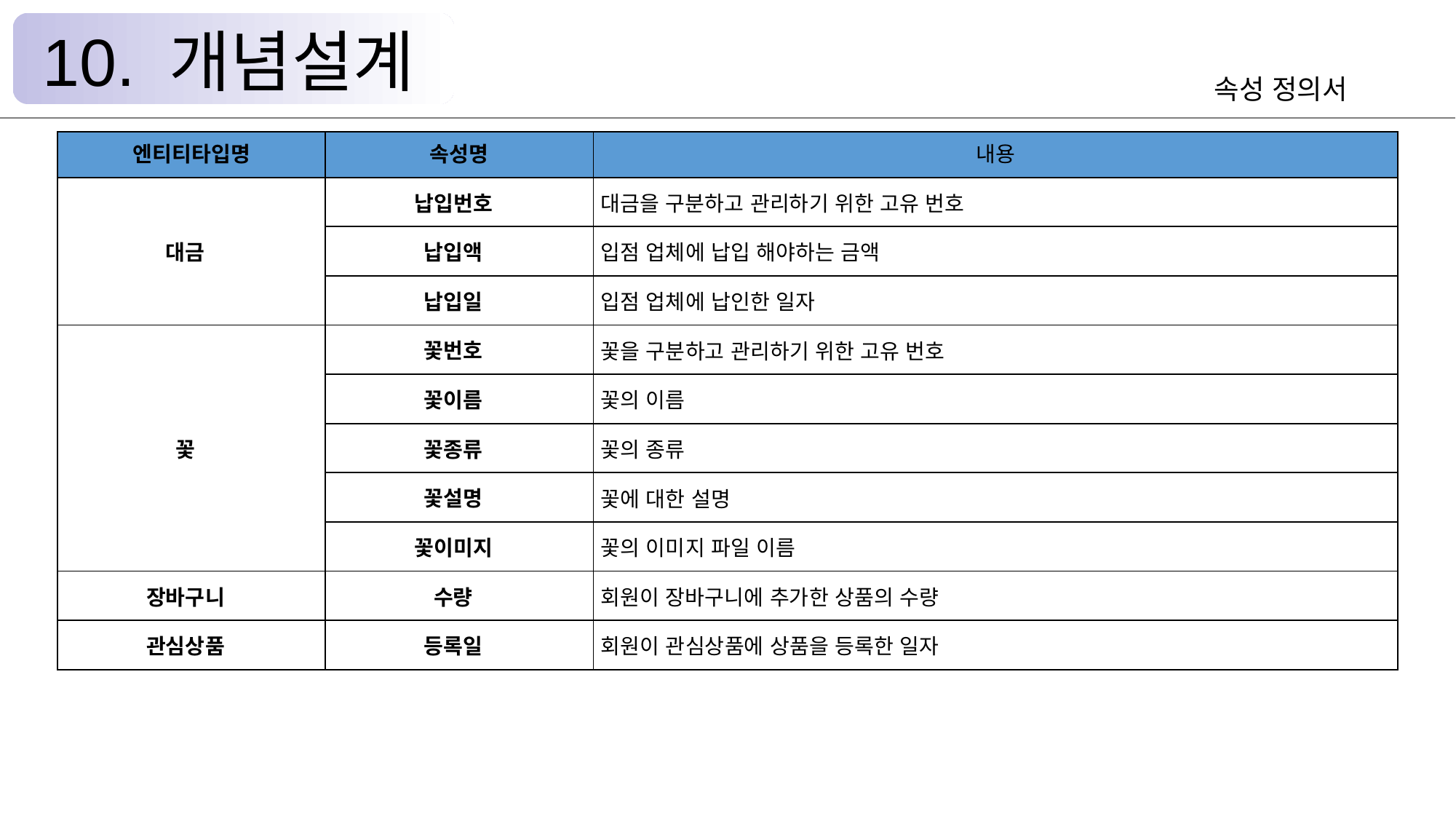

10. 개념설계

속성 정의서
| 엔티티타입명 | 속성명 | 내용 |
| --- | --- | --- |
| 대금 | 납입번호 | 대금을 구분하고 관리하기 위한 고유 번호 |
|  | 납입액 | 입점 업체에 납입 해야하는 금액 |
|  | 납입일 | 입점 업체에 납인한 일자 |
| 꽃 | 꽃번호 | 꽃을 구분하고 관리하기 위한 고유 번호 |
|  | 꽃이름 | 꽃의 이름 |
|  | 꽃종류 | 꽃의 종류 |
|  | 꽃설명 | 꽃에 대한 설명 |
|  | 꽃이미지 | 꽃의 이미지 파일 이름 |
| 장바구니 | 수량 | 회원이 장바구니에 추가한 상품의 수량 |
| 관심상품 | 등록일 | 회원이 관심상품에 상품을 등록한 일자 |